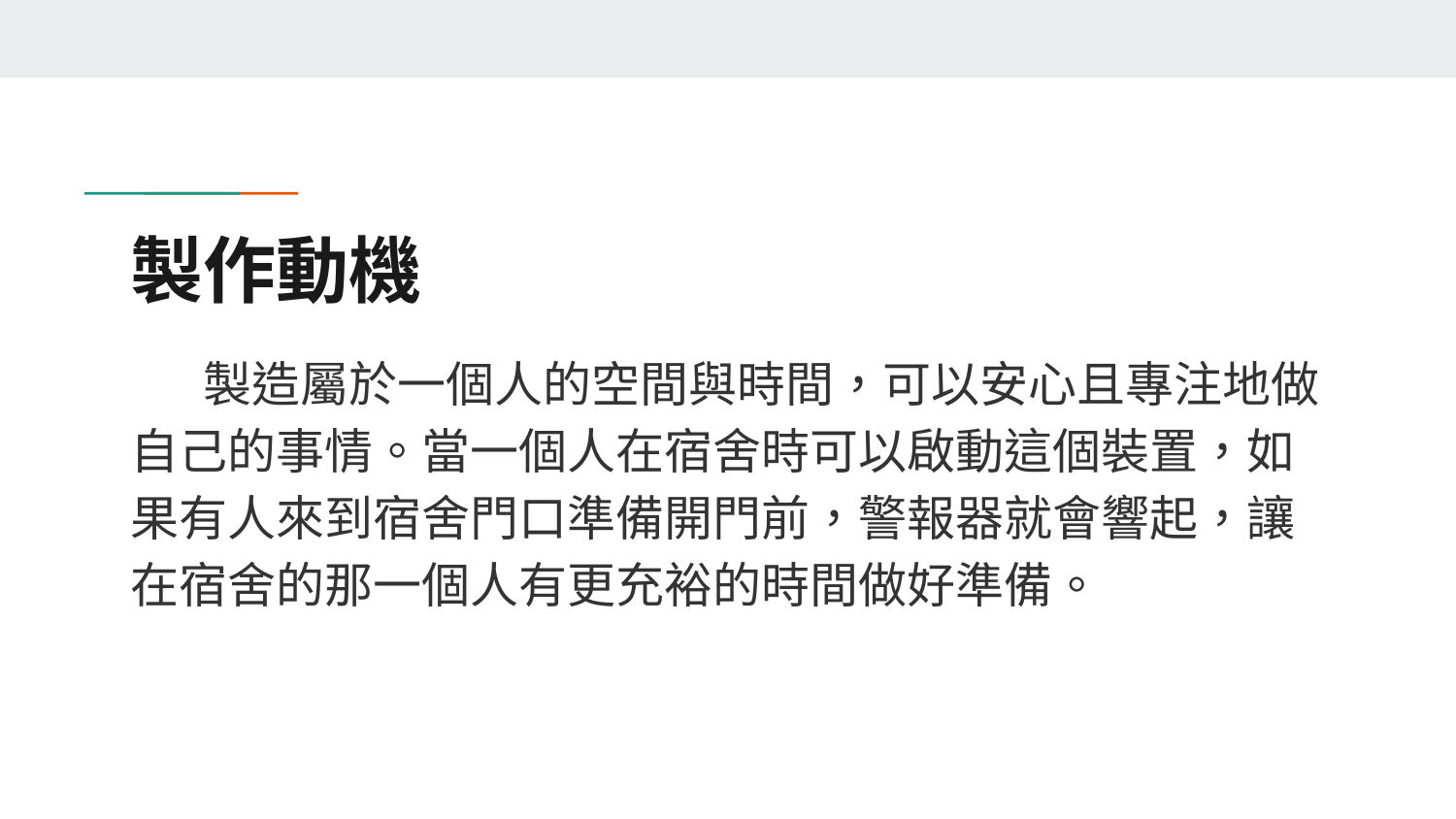

# 製作動機
製造屬於一個人的空間與時間，可以安心且專注地做自己的事情。當一個人在宿舍時可以啟動這個裝置，如果有人來到宿舍門口準備開門前，警報器就會響起，讓在宿舍的那一個人有更充裕的時間做好準備。